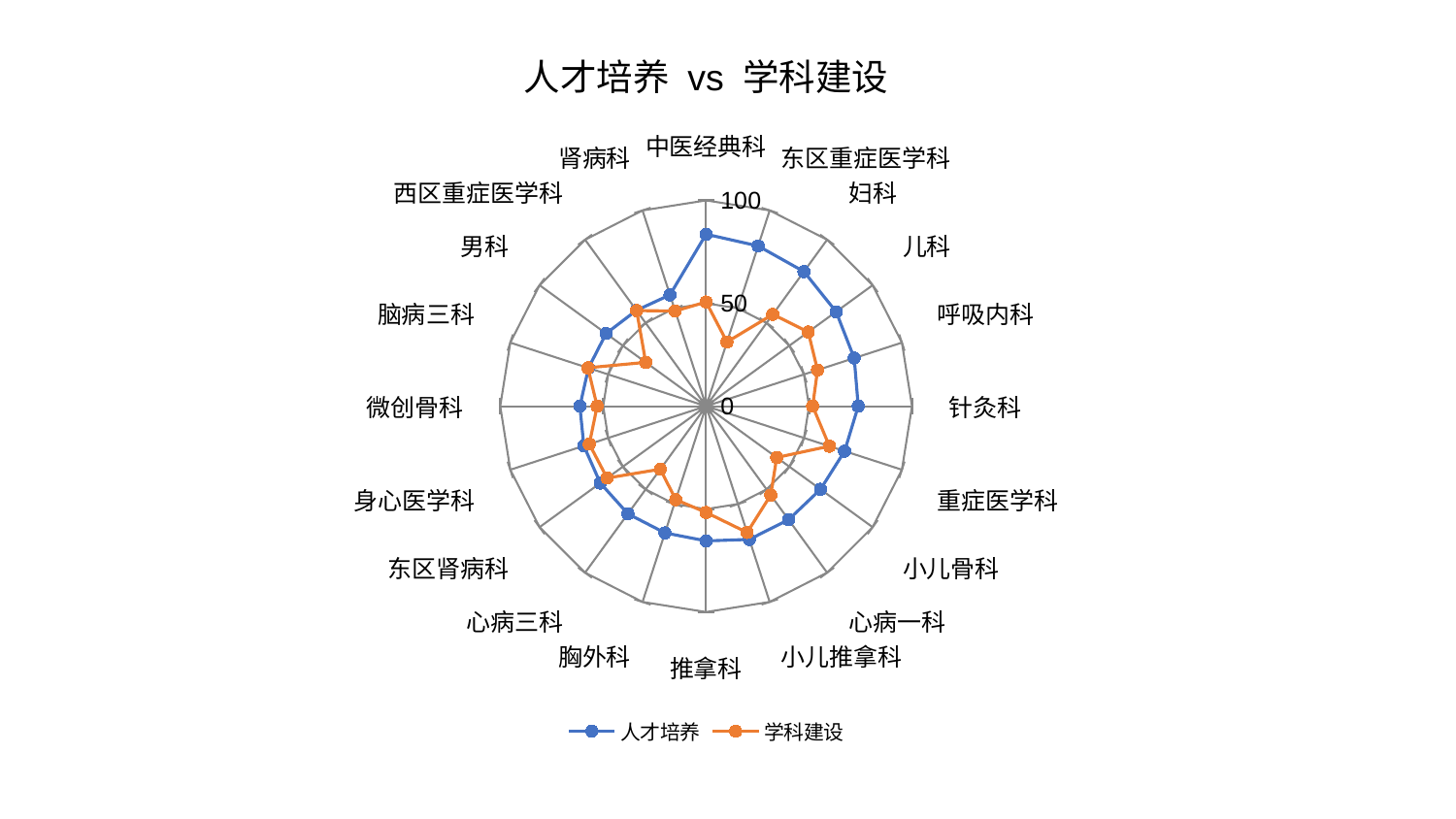

### Chart: 人才培养 vs 学科建设

| Category | 人才培养 | 学科建设 |
|---|---|---|
| 中医经典科 | 83.57223997374713 | 50.63238375061392 |
| 东区重症医学科 | 81.86022853627856 | 32.83679281784618 |
| 妇科 | 80.83475489443515 | 55.13651835263086 |
| 儿科 | 78.05654322250422 | 61.330125201770535 |
| 呼吸内科 | 75.66609034169288 | 56.91085503356451 |
| 针灸科 | 73.89291855948896 | 51.76454452236796 |
| 重症医学科 | 70.73844100047283 | 62.96690803068102 |
| 小儿骨科 | 68.69952006950422 | 42.40078890704551 |
| 心病一科 | 68.18556249977117 | 53.414863290502 |
| 小儿推拿科 | 68.08737409467676 | 64.51681511906881 |
| 推拿科 | 65.45955068149887 | 51.626323693367986 |
| 胸外科 | 64.74690302266286 | 47.745339703705724 |
| 心病三科 | 64.63444106599373 | 37.859538005020006 |
| 东区肾病科 | 63.553801003489376 | 59.43559508689973 |
| 身心医学科 | 62.4604557495172 | 59.65029310593578 |
| 微创骨科 | 61.32053619090893 | 52.940195291921256 |
| 脑病三科 | 60.08721068482428 | 60.36348611301669 |
| 男科 | 60.079755975833514 | 36.25595607146824 |
| 西区重症医学科 | 57.55602496875414 | 57.424365197036344 |
| 肾病科 | 56.87290595013412 | 48.6357591434979 |
85